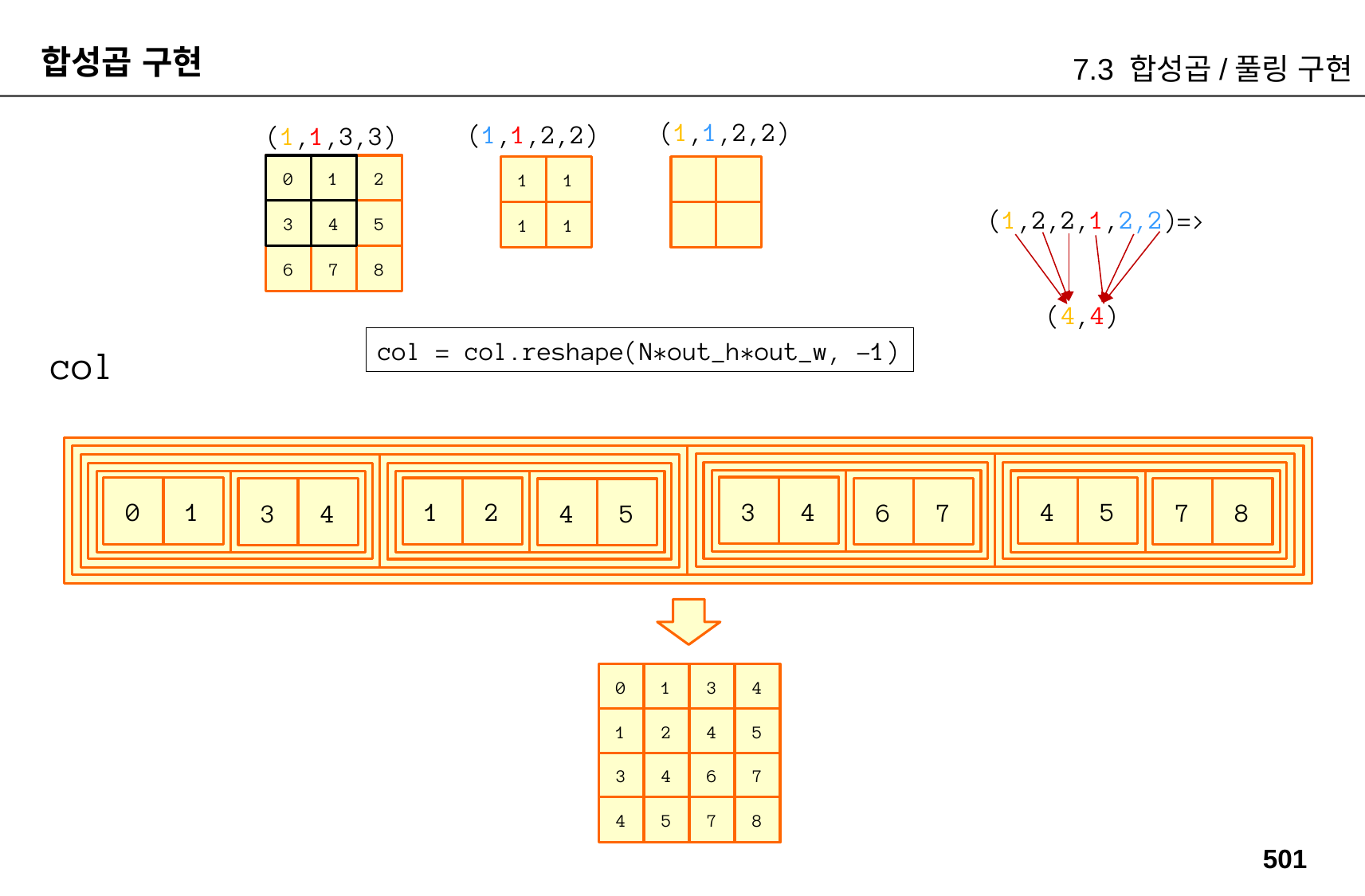

합성곱 구현
7.3 합성곱/풀링 구현
(1,1,2,2)
(1,1,2,2)
(1,1,3,3)
0

1
2
1
1

(1,2,2,1,2,2)=>

    (4,4)
3
4
5
1
1

6
7
8
col = col.reshape(N*out_h*out_w, -1)
col

3
4
4
5
0
1
1
2
6
7
7
8
3
4
4
5

0
1
3
4
1
2
4
5
3
4
6
7
4
5
7
8